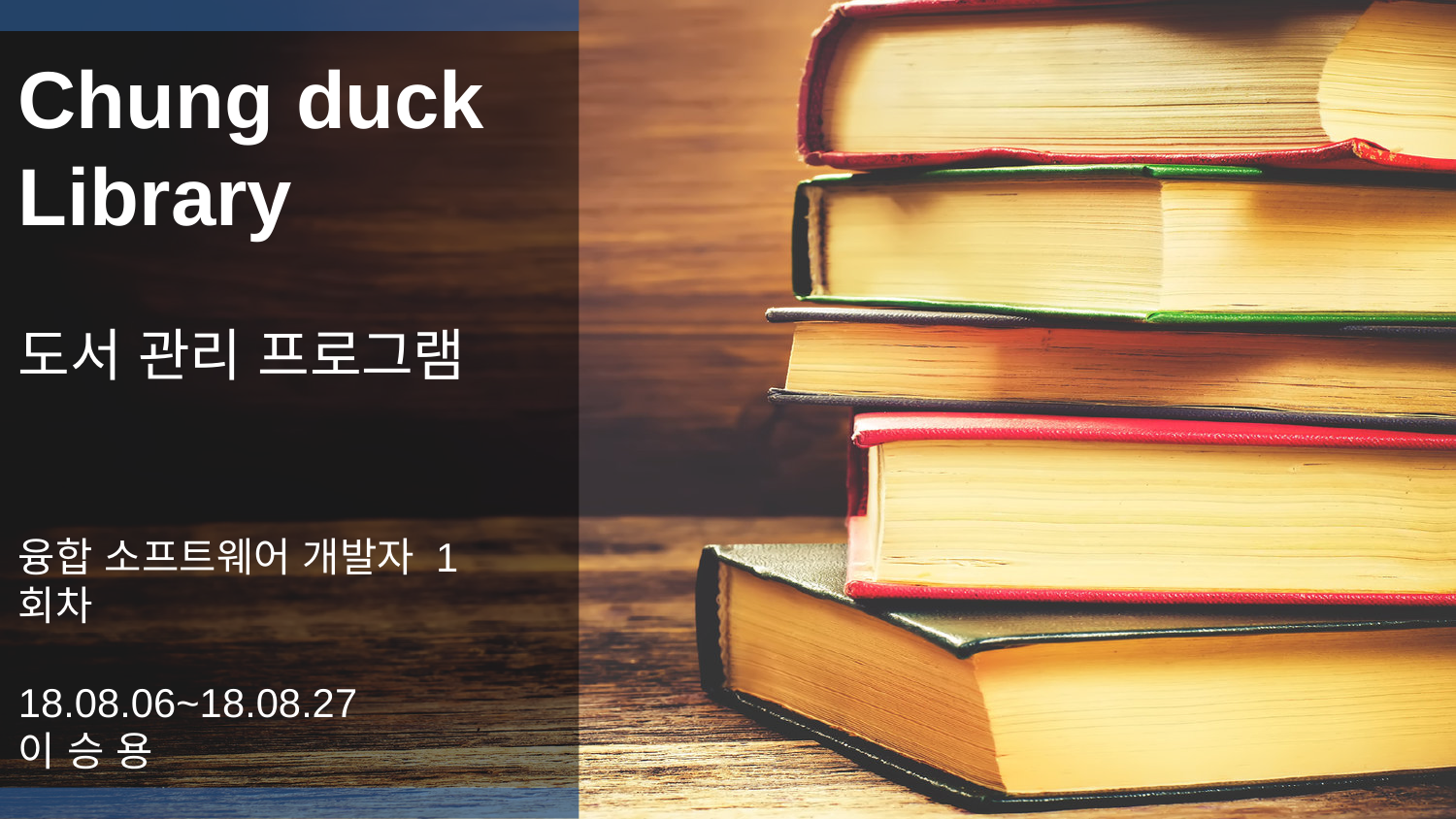

Chung duck
Library

도서 관리 프로그램
융합 소프트웨어 개발자 1회차

18.08.06~18.08.27
이 승 용